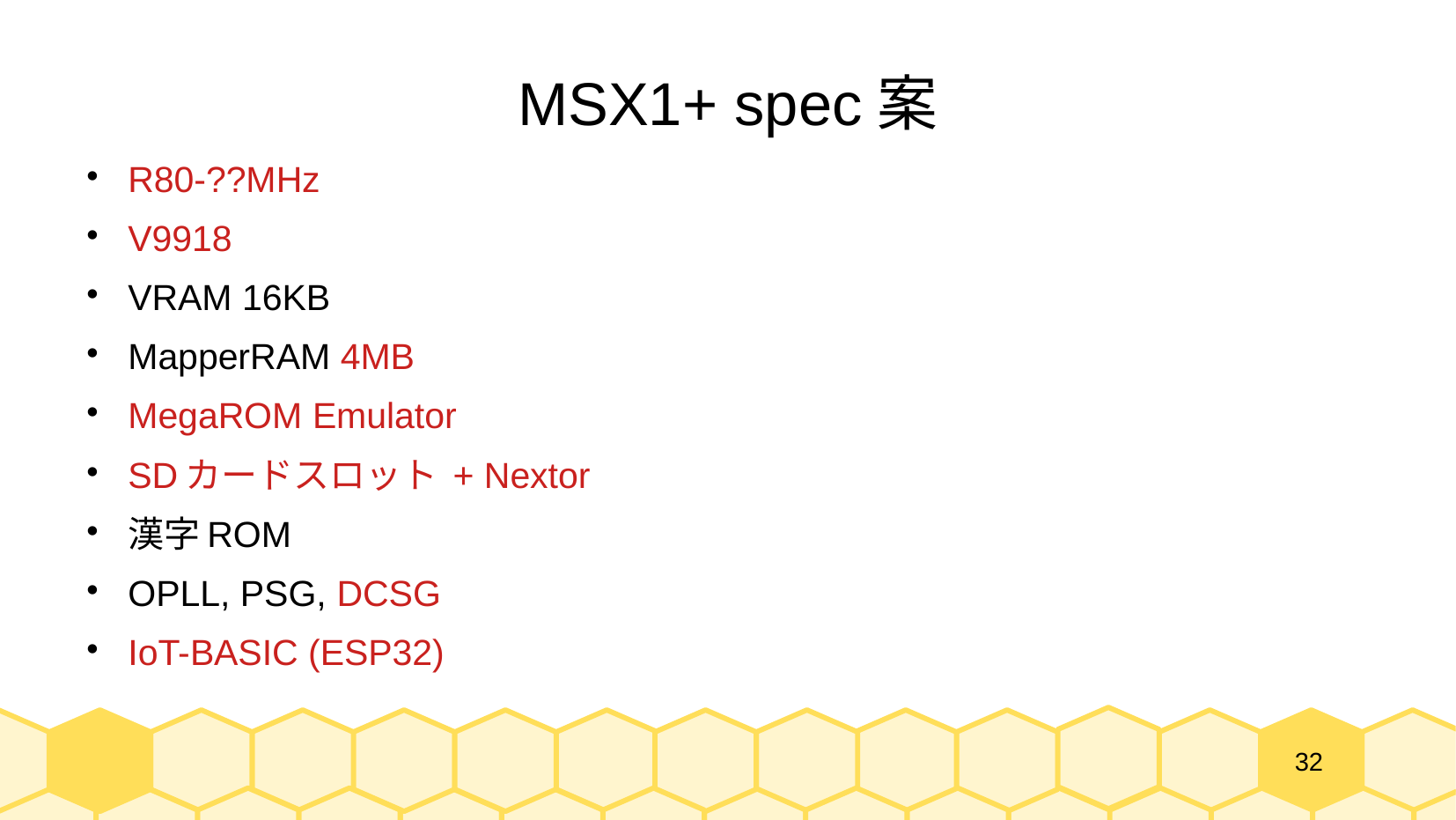

# MSX1+ spec案
R80-??MHz
V9918
VRAM 16KB
MapperRAM 4MB
MegaROM Emulator
SDカードスロット + Nextor
漢字ROM
OPLL, PSG, DCSG
IoT-BASIC (ESP32)
32